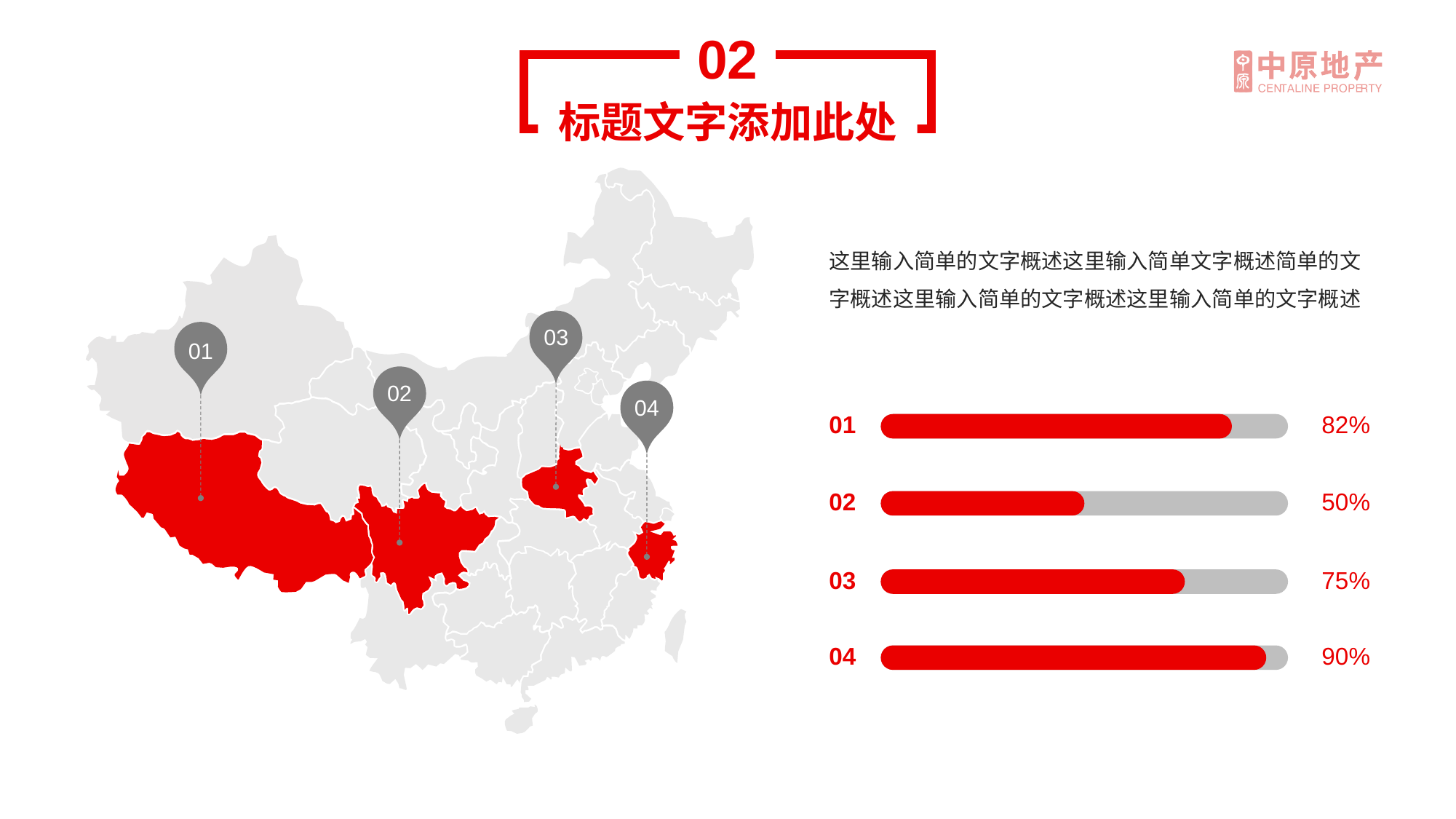

02

标题文字添加此处

这里输入简单的文字概述这里输入简单文字概述简单的文字概述这里输入简单的文字概述这里输入简单的文字概述

03

01

02

04
01
82%

02
50%

03
75%

04
90%